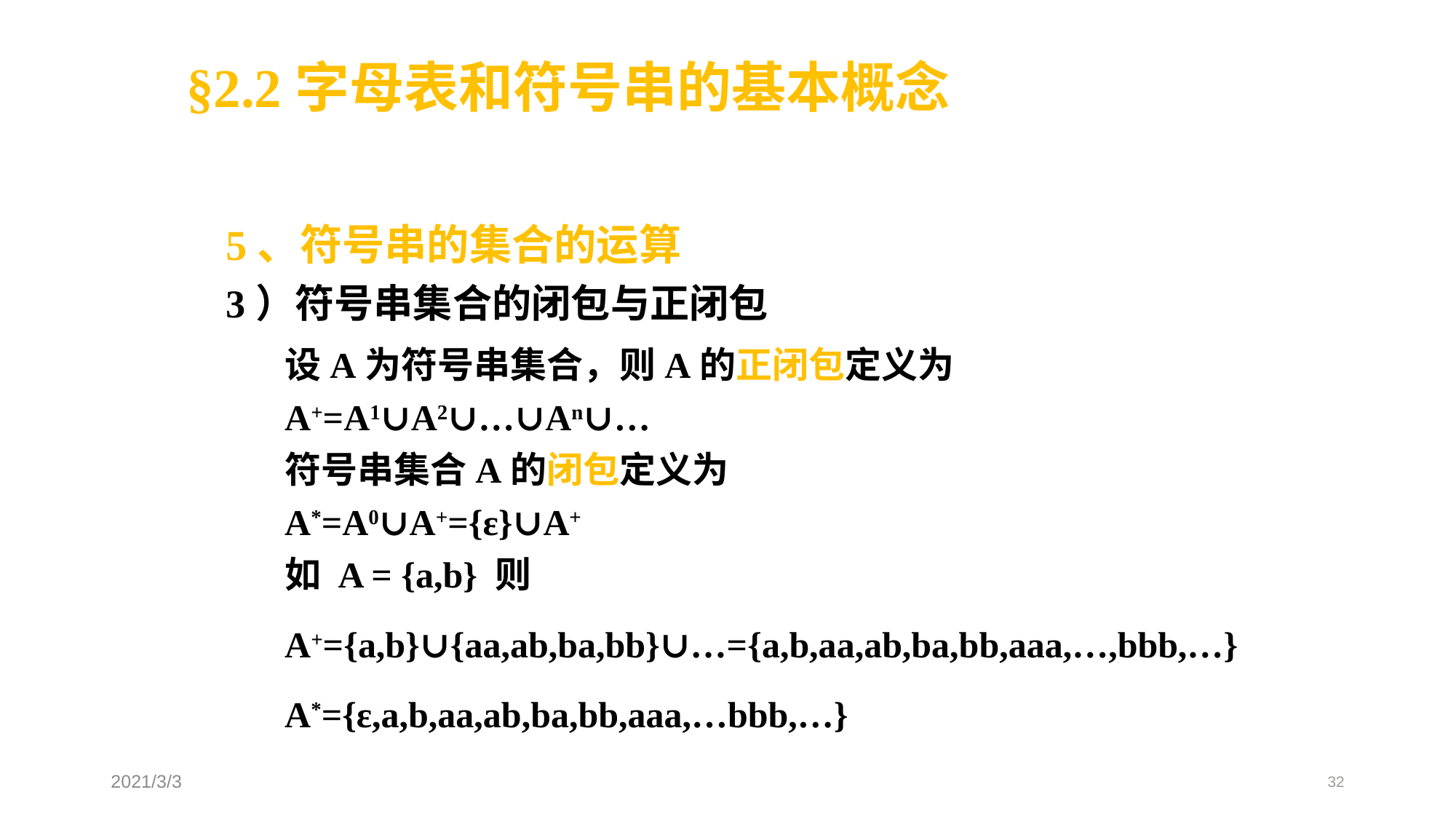

§2.2字母表和符号串的基本概念
5、符号串的集合的运算
3）符号串集合的闭包与正闭包
设A为符号串集合，则A的正闭包定义为
A+=A1∪A2∪…∪An∪…
符号串集合A的闭包定义为
A*=A0∪A+={ε}∪A+
如 A = {a,b} 则

A+={a,b}∪{aa,ab,ba,bb}∪…={a,b,aa,ab,ba,bb,aaa,…,bbb,…}

A*={ε,a,b,aa,ab,ba,bb,aaa,…bbb,…}
2021/3/3
32